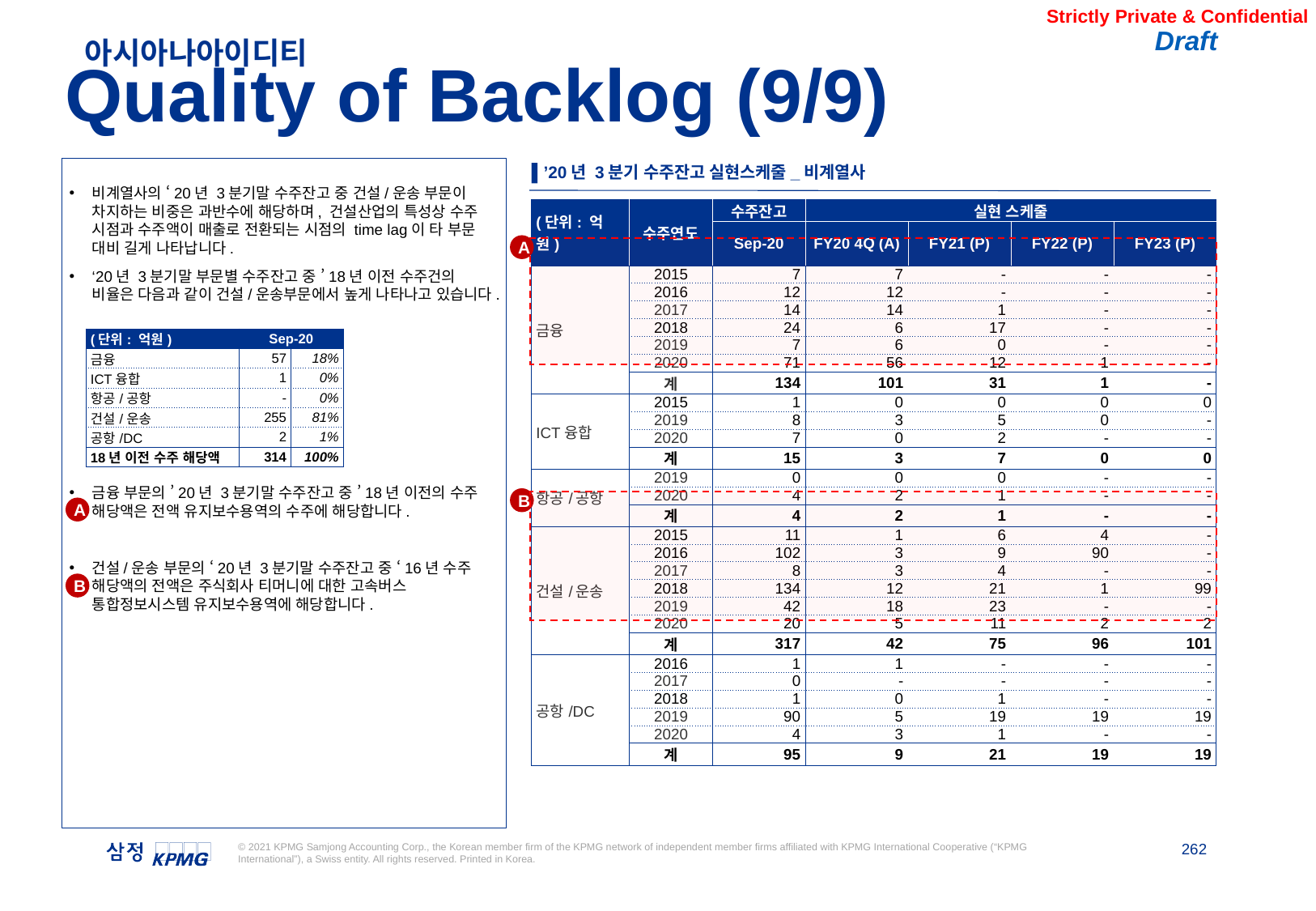

아시아나아이디티
Quality of Backlog (9/9)
▌’20년 3분기 수주잔고 실현스케줄_비계열사

비계열사의 ‘20년 3분기말 수주잔고 중 건설/운송 부문이 차지하는 비중은 과반수에 해당하며, 건설산업의 특성상 수주 시점과 수주액이 매출로 전환되는 시점의 time lag이 타 부문 대비 길게 나타납니다.
‘20년 3분기말 부문별 수주잔고 중 ’18년 이전 수주건의 비율은 다음과 같이 건설/운송부문에서 높게 나타나고 있습니다.

금융 부문의 ’20년 3분기말 수주잔고 중 ’18년 이전의 수주 해당액은 전액 유지보수용역의 수주에 해당합니다.

건설/운송 부문의 ‘20년 3분기말 수주잔고 중 ‘16년 수주 해당액의 전액은 주식회사 티머니에 대한 고속버스 통합정보시스템 유지보수용역에 해당합니다.

| (단위: 억원) | 수주연도 | 수주잔고 | 실현 스케줄 |  |  |  |
| --- | --- | --- | --- | --- | --- | --- |
|  |  | Sep-20 | FY20 4Q (A) | FY21 (P) | FY22 (P) | FY23 (P) |
| 금융 | 2015 | 7 | 7 | - | - | - |
|  | 2016 | 12 | 12 | - | - | - |
|  | 2017 | 14 | 14 | 1 | - | - |
|  | 2018 | 24 | 6 | 17 | - | - |
|  | 2019 | 7 | 6 | 0 | - | - |
|  | 2020 | 71 | 56 | 12 | 1 | - |
|  | 계 | 134 | 101 | 31 | 1 | - |
| ICT융합 | 2015 | 1 | 0 | 0 | 0 | 0 |
|  | 2019 | 8 | 3 | 5 | 0 | - |
|  | 2020 | 7 | 0 | 2 | - | - |
|  | 계 | 15 | 3 | 7 | 0 | 0 |
| 항공/공항 | 2019 | 0 | 0 | 0 | - | - |
|  | 2020 | 4 | 2 | 1 | - | - |
|  | 계 | 4 | 2 | 1 | - | - |
| 건설/운송 | 2015 | 11 | 1 | 6 | 4 | - |
|  | 2016 | 102 | 3 | 9 | 90 | - |
|  | 2017 | 8 | 3 | 4 | - | - |
|  | 2018 | 134 | 12 | 21 | 1 | 99 |
|  | 2019 | 42 | 18 | 23 | - | - |
|  | 2020 | 20 | 5 | 11 | 2 | 2 |
|  | 계 | 317 | 42 | 75 | 96 | 101 |
| 공항/DC | 2016 | 1 | 1 | - | - | - |
|  | 2017 | 0 | - | - | - | - |
|  | 2018 | 1 | 0 | 1 | - | - |
|  | 2019 | 90 | 5 | 19 | 19 | 19 |
|  | 2020 | 4 | 3 | 1 | - | - |
|  | 계 | 95 | 9 | 21 | 19 | 19 |
A

| (단위: 억원) | Sep-20 |  |
| --- | --- | --- |
| 금융 | 57 | 18% |
| ICT융합 | 1 | 0% |
| 항공/공항 | - | 0% |
| 건설/운송 | 255 | 81% |
| 공항/DC | 2 | 1% |
| 18년 이전 수주 해당액 | 314 | 100% |
B

A
B